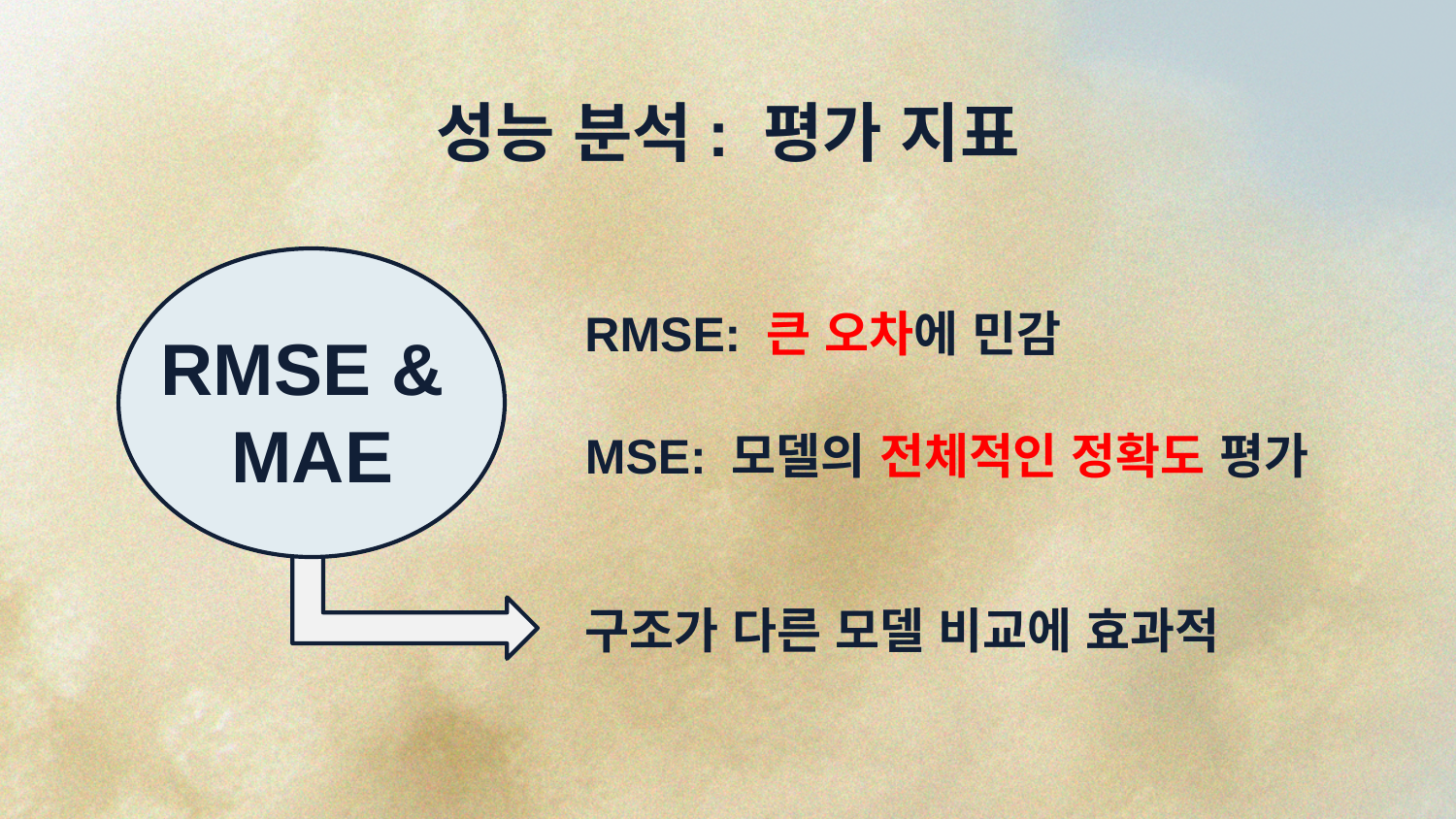

# 성능 분석: 평가 지표

RMSE: 큰 오차에 민감

RMSE &
MAE
MSE: 모델의 전체적인 정확도 평가

구조가 다른 모델 비교에 효과적